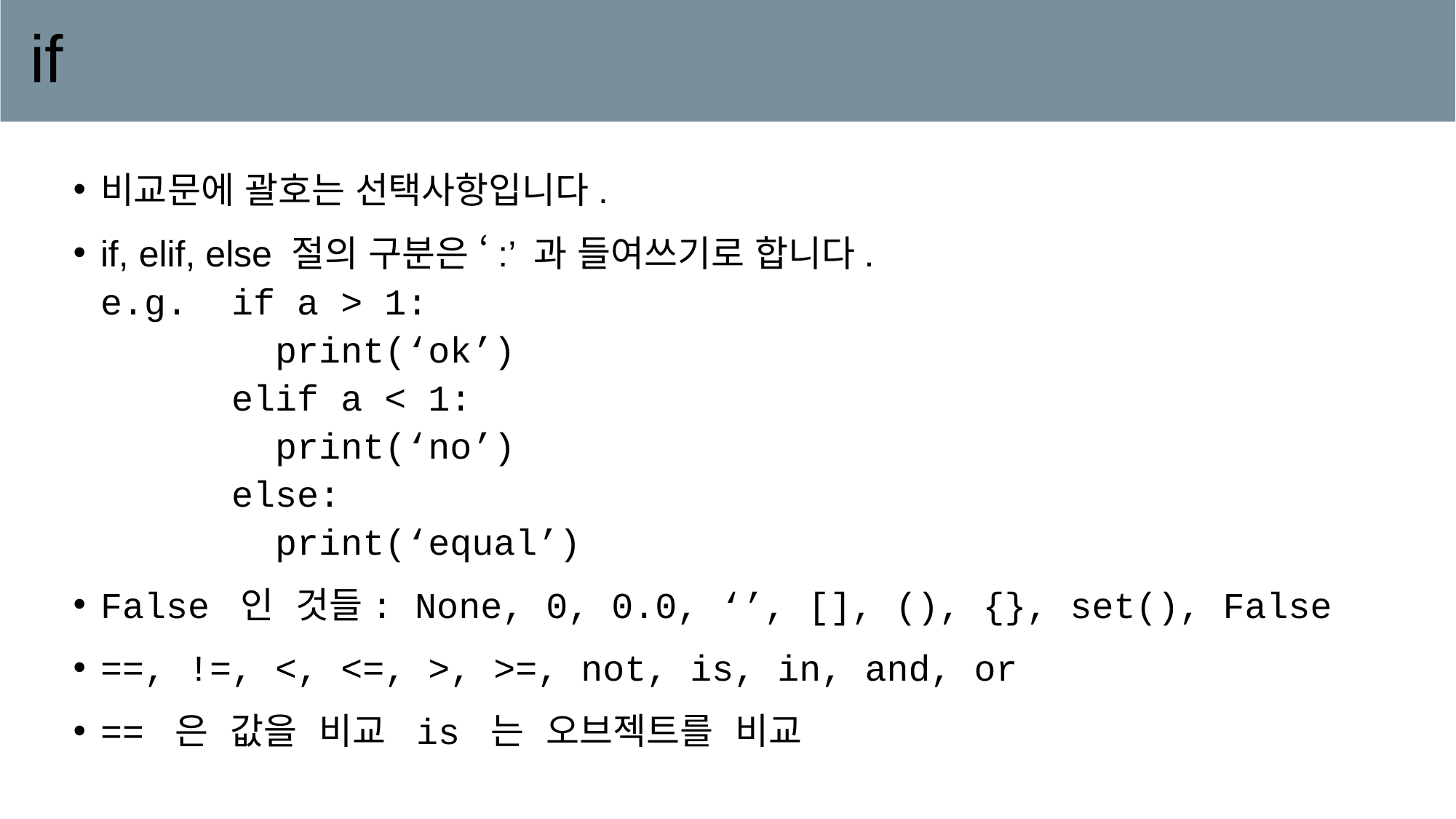

# if
비교문에 괄호는 선택사항입니다.
if, elif, else 절의 구분은 ‘:’ 과 들여쓰기로 합니다.
e.g.  if a > 1:
        print(‘ok’)
      elif a < 1:
        print(‘no’)
      else:
        print(‘equal’)
False 인 것들: None, 0, 0.0, ‘’, [], (), {}, set(), False
==, !=, <, <=, >, >=, not, is, in, and, or
== 은 값을 비교 is 는 오브젝트를 비교